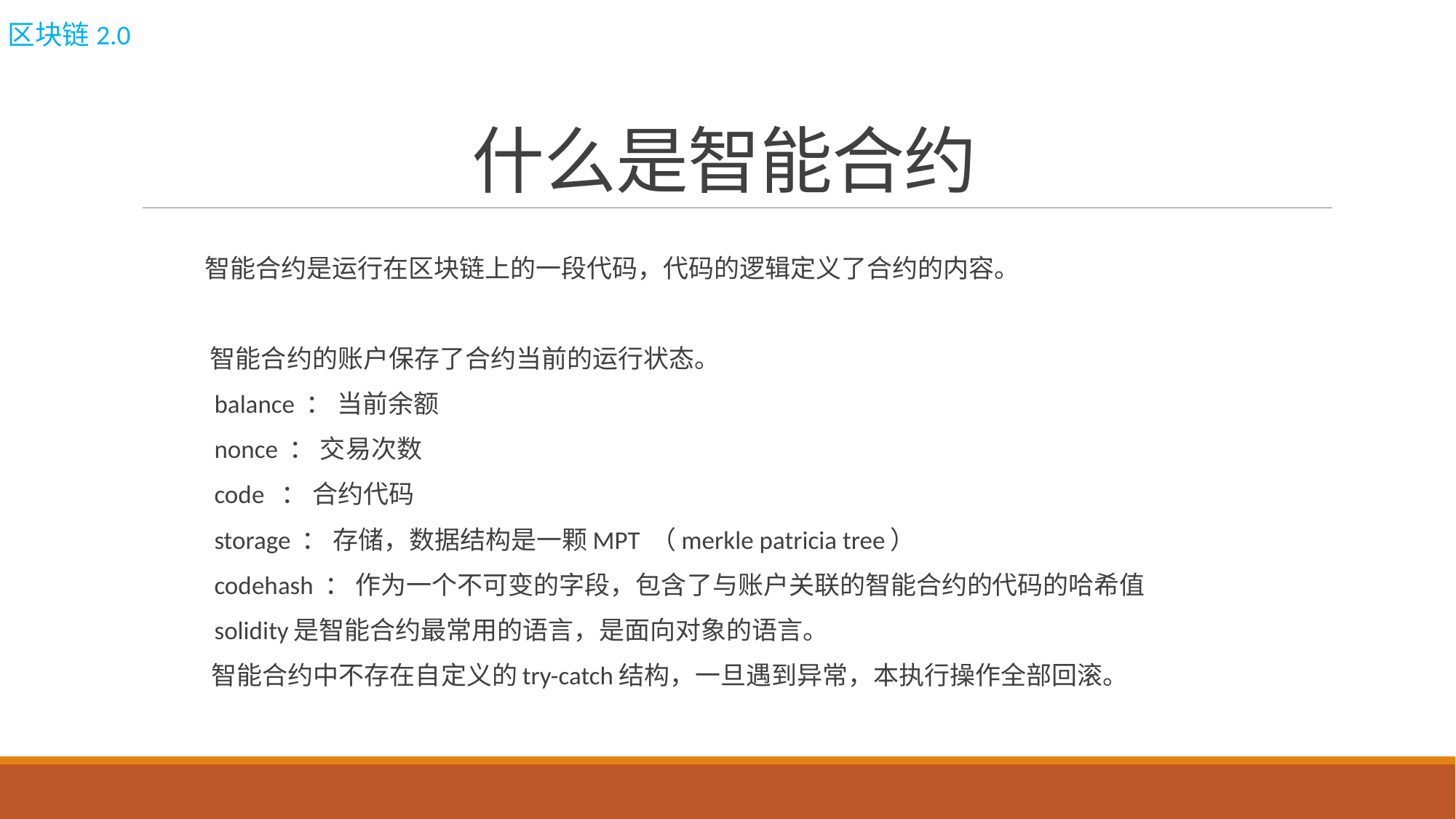

区块链2.0
# 什么是智能合约
        智能合约是运行在区块链上的一段代码，代码的逻辑定义了合约的内容。

         智能合约的账户保存了合约当前的运行状态。
            balance ： 当前余额
            nonce ： 交易次数
            code  ： 合约代码
            storage ： 存储，数据结构是一颗MPT （merkle patricia tree）
            codehash ： 作为一个不可变的字段，包含了与账户关联的智能合约的代码的哈希值
            solidity是智能合约最常用的语言，是面向对象的语言。
           智能合约中不存在自定义的try-catch结构，一旦遇到异常，本执行操作全部回滚。